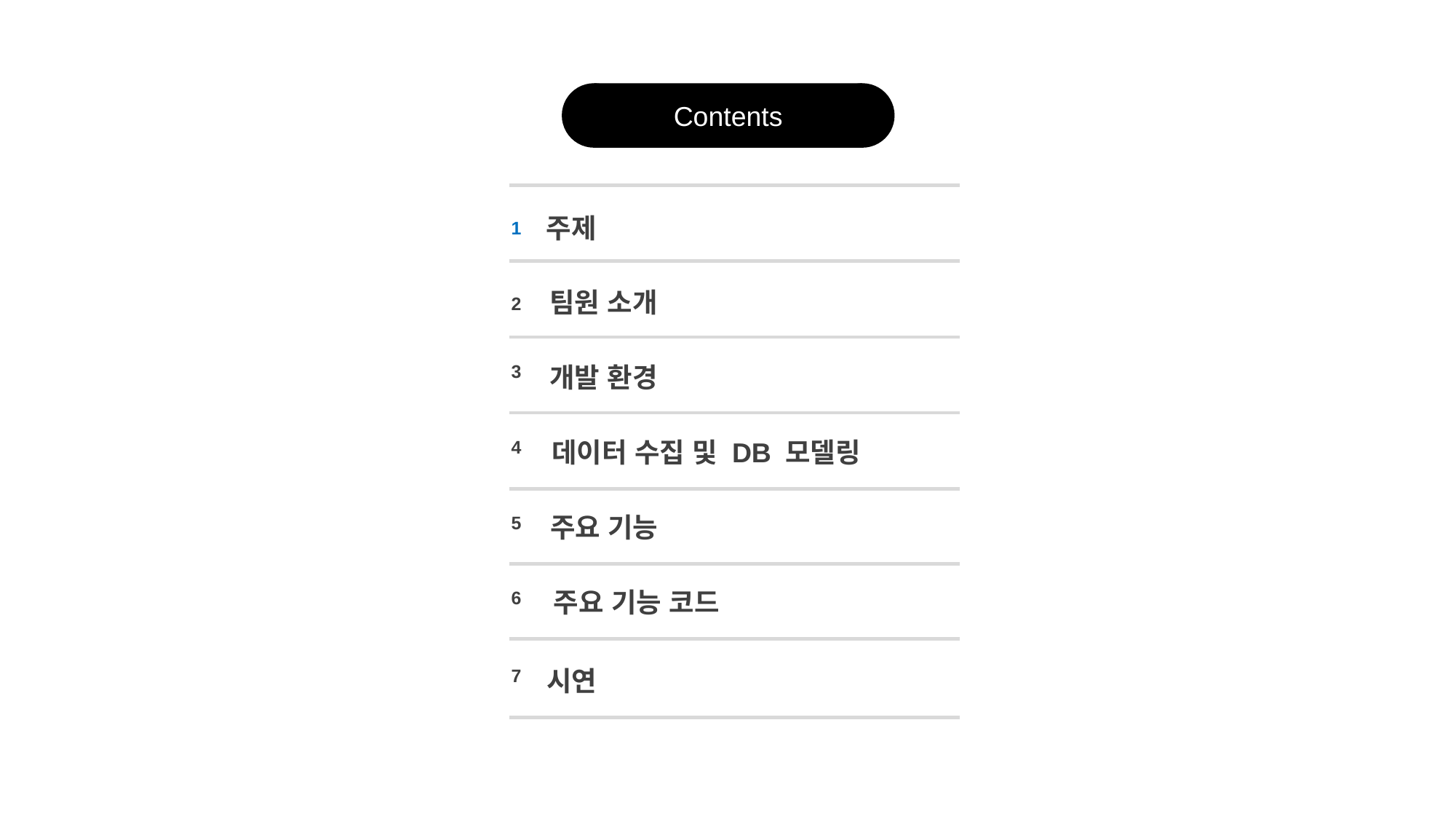

Contents

주제
1
팀원 소개
2
3
개발 환경
데이터 수집 및 DB 모델링
4
주요 기능
5
주요 기능 코드
6
시연
7